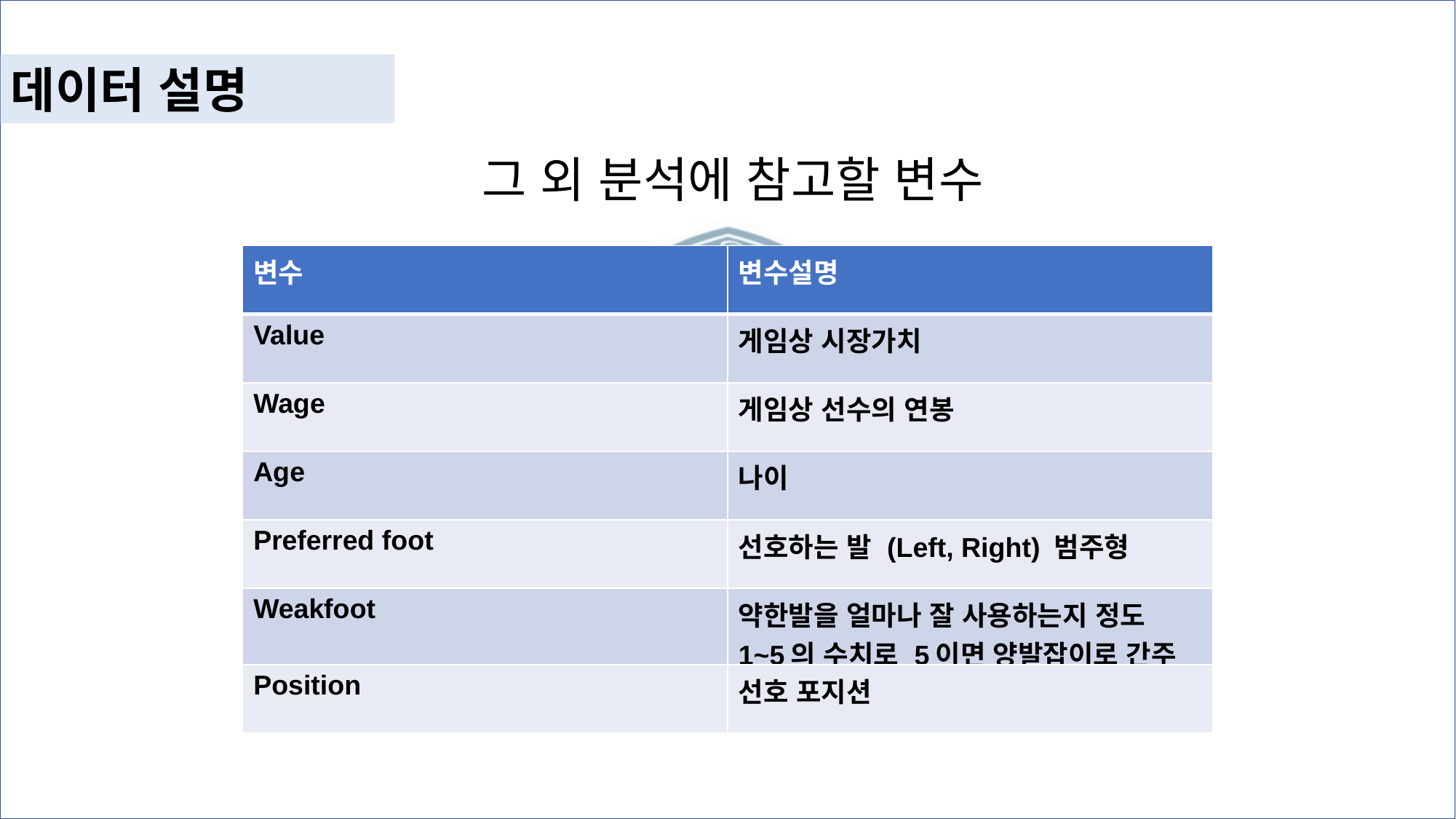

데이터 설명
그 외 분석에 참고할 변수
| 변수 | 변수설명 |
| --- | --- |
| Value | 게임상 시장가치 |
| Wage | 게임상 선수의 연봉 |
| Age | 나이 |
| Preferred foot | 선호하는 발 (Left, Right) 범주형 |
| Weakfoot | 약한발을 얼마나 잘 사용하는지 정도 1~5의 수치로 5이면 양발잡이로 간주 |
| Position | 선호 포지션 |